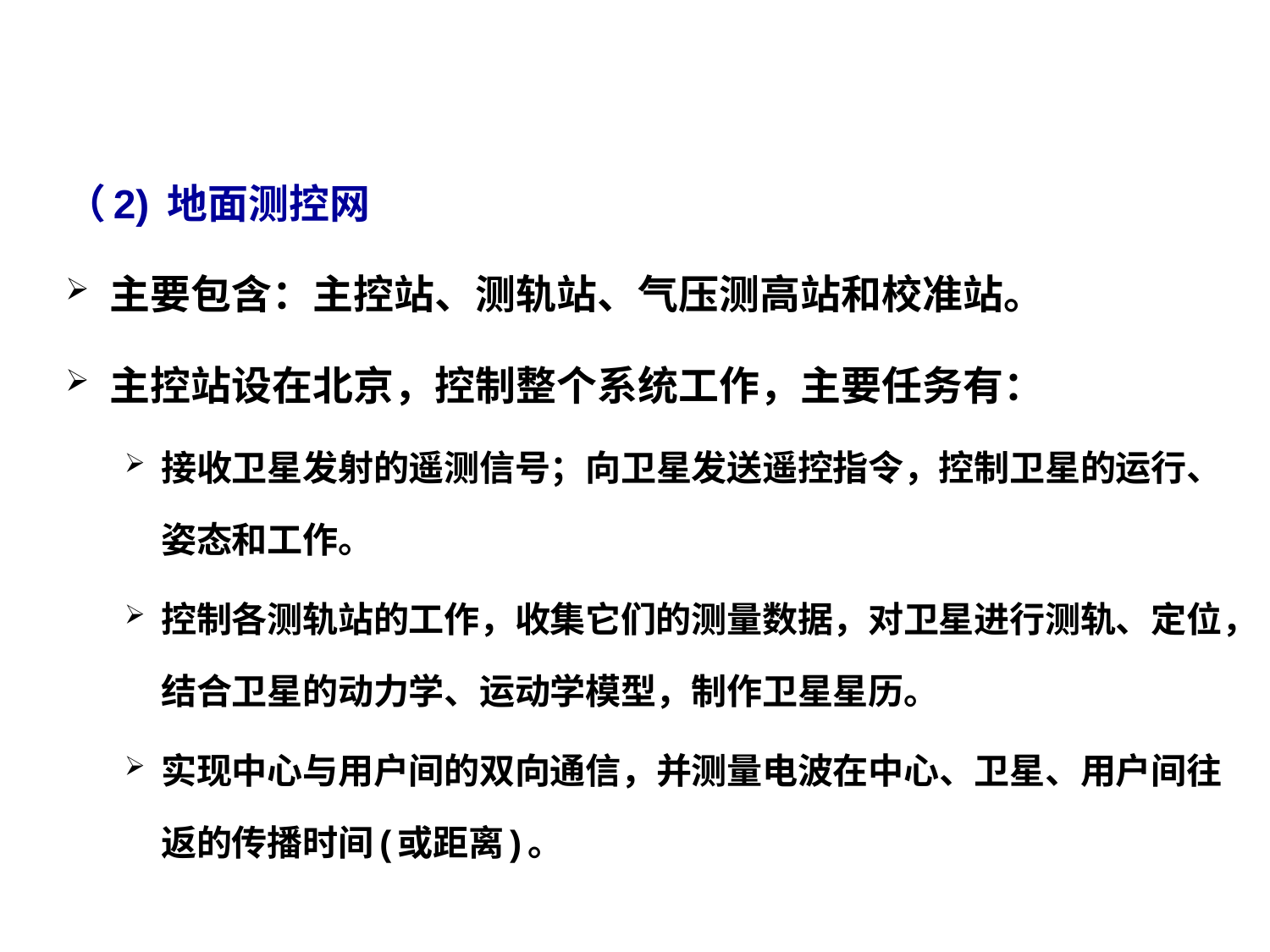

（2) 地面测控网
主要包含：主控站、测轨站、气压测高站和校准站。
主控站设在北京，控制整个系统工作，主要任务有：
接收卫星发射的遥测信号；向卫星发送遥控指令，控制卫星的运行、姿态和工作。
控制各测轨站的工作，收集它们的测量数据，对卫星进行测轨、定位，结合卫星的动力学、运动学模型，制作卫星星历。
实现中心与用户间的双向通信，并测量电波在中心、卫星、用户间往返的传播时间(或距离)。